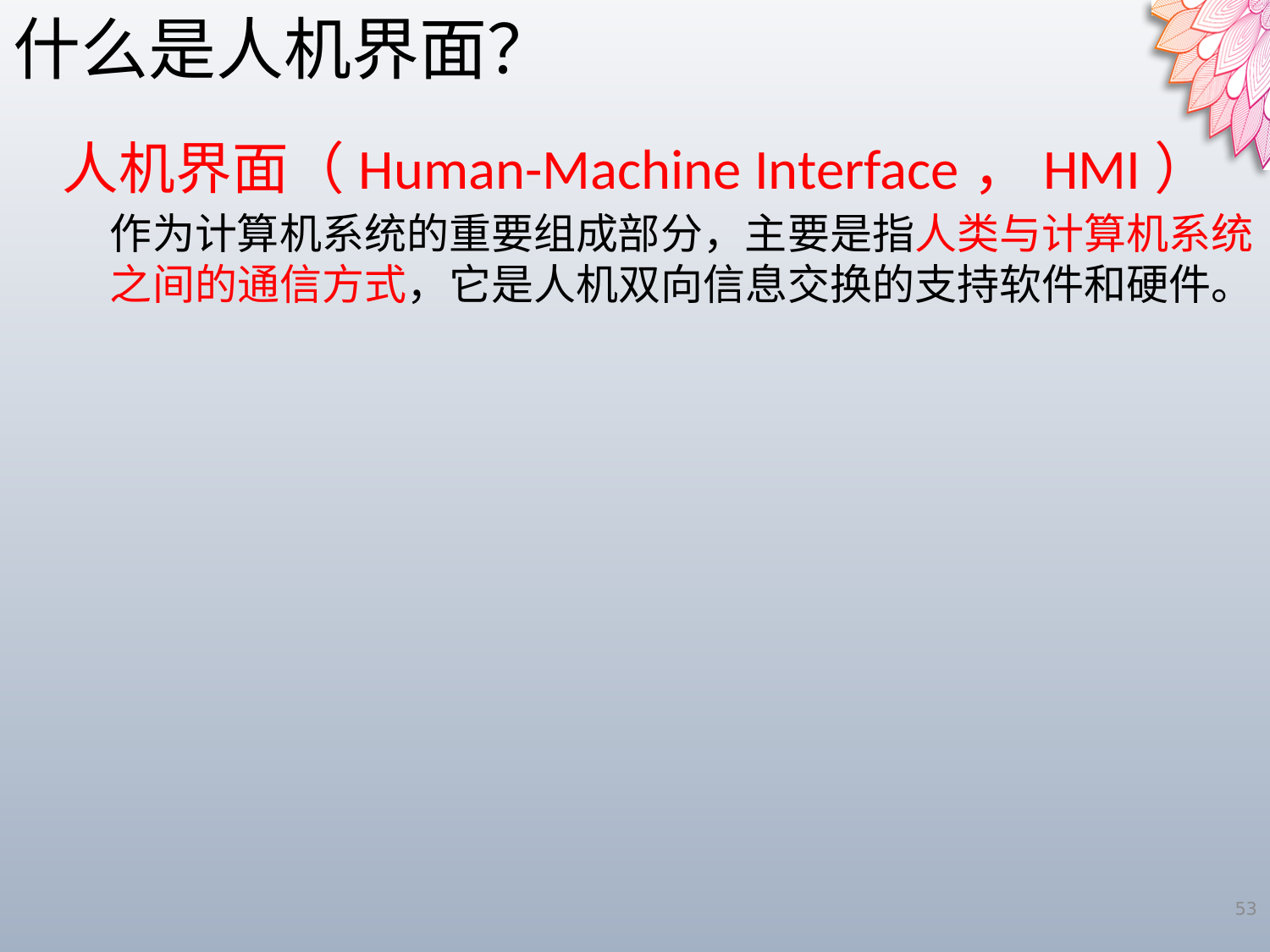

什么是人机界面？
人机界面（Human-Machine Interface，HMI）
作为计算机系统的重要组成部分，主要是指人类与计算机系统之间的通信方式，它是人机双向信息交换的支持软件和硬件。
53